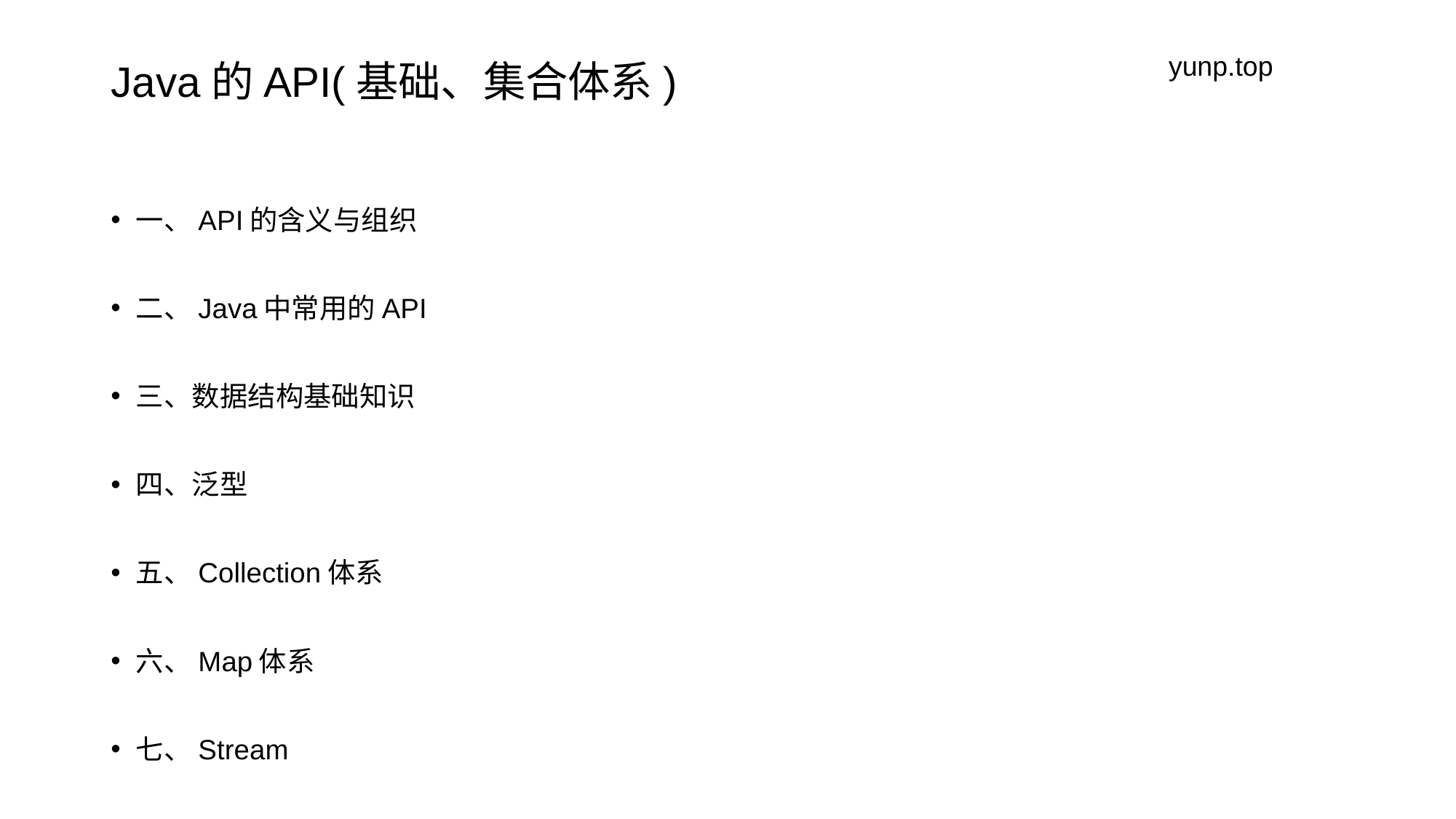

# Java的API(基础、集合体系)
yunp.top

一、API的含义与组织

二、Java中常用的API

三、数据结构基础知识

四、泛型

五、Collection体系

六、Map体系

七、Stream